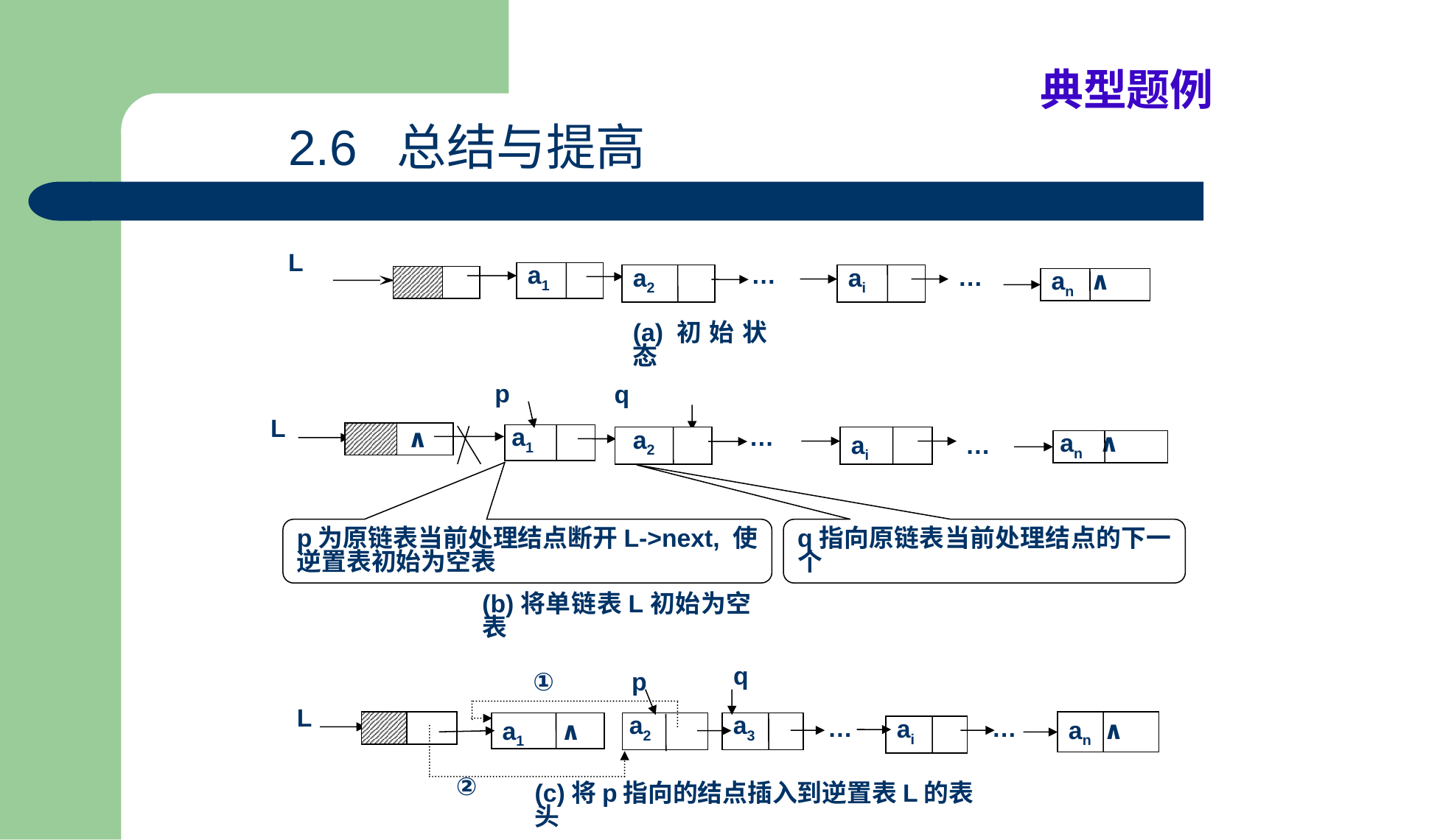

典型题例
2.6  总结与提高
L
a1

a2

 …
ai

 …
an    ∧

(a)初始状态
p
q

L

∧

 a1

 a2

 …
ai

 …
 an    ∧

p为原链表当前处理结点断开L->next, 使逆置表初始为空表
q指向原链表当前处理结点的下一个
(b)将单链表L初始为空表
q
①
p

L

an   ∧

a1         ∧

 a2
a3

 …
 …

ai

②
(c)将p指向的结点插入到逆置表L的表头